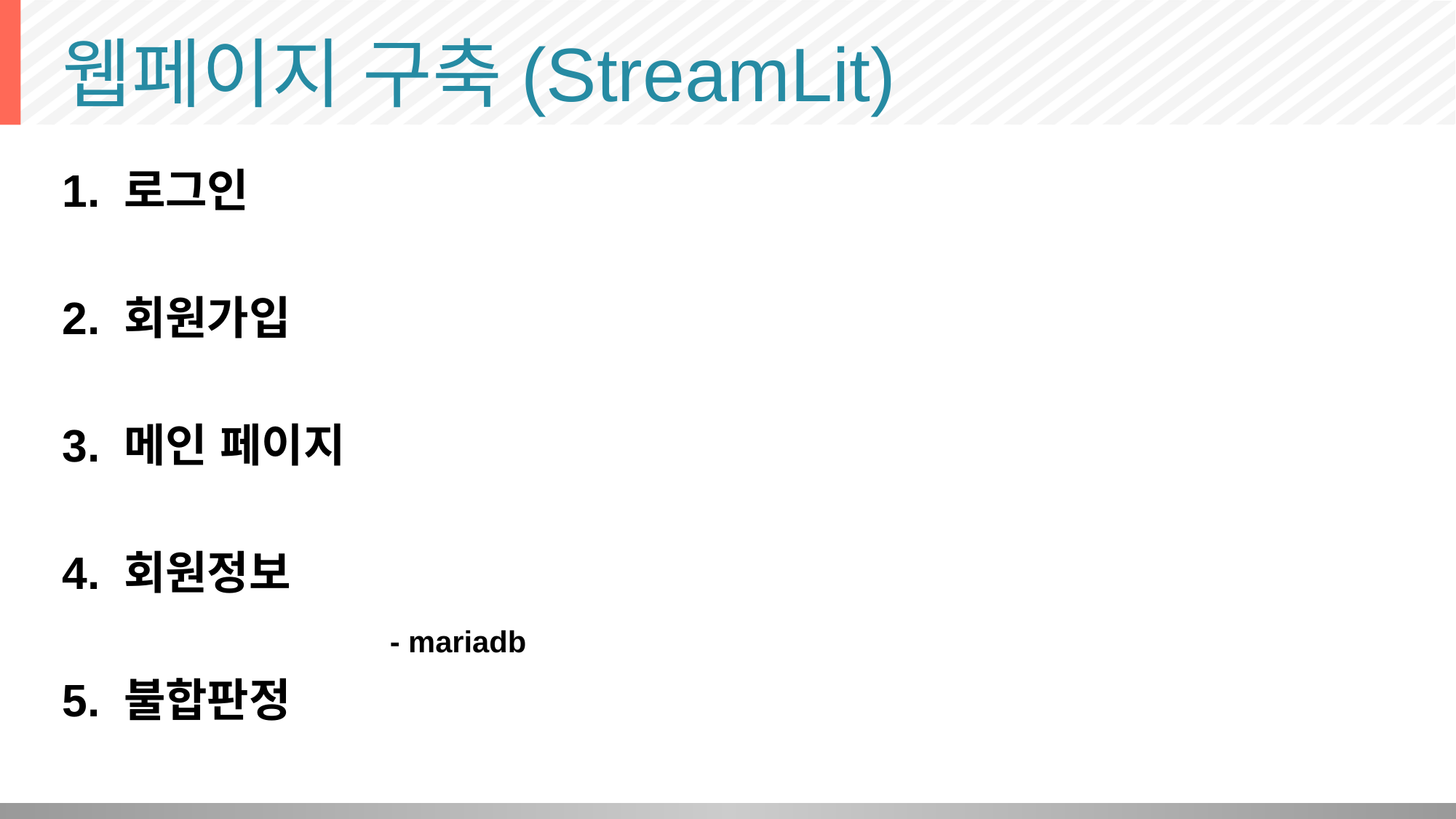

# 웹페이지 구축(StreamLit)
1. 로그인

2. 회원가입

3. 메인 페이지

4. 회원정보
 			- mariadb
5. 불합판정